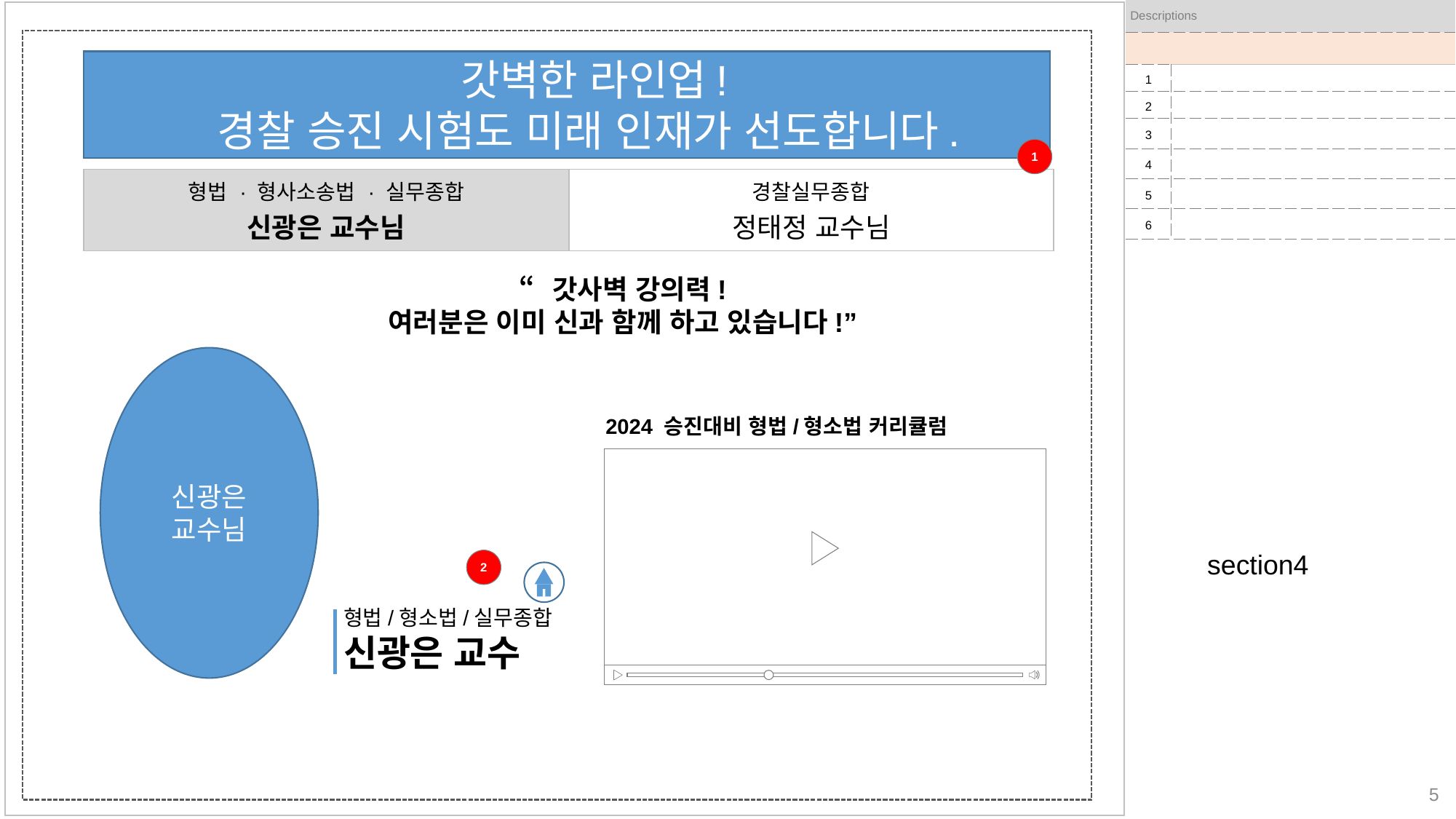

| Descriptions |  |
| --- | --- |
|  |  |
| 1 |  |
| 2 |  |
| 3 |  |
| 4 |  |
| 5 |  |
| 6 |  |

갓벽한 라인업!
경찰 승진 시험도 미래 인재가 선도합니다.

1
| 형법 · 형사소송법 · 실무종합 신광은 교수님 | 경찰실무종합 정태정 교수님 |
| --- | --- |
“갓사벽 강의력!
여러분은 이미 신과 함께 하고 있습니다!”
신광은
교수님
2024 승진대비 형법/형소법 커리큘럼

section4
2

형법/형소법/실무종합
신광은 교수
5